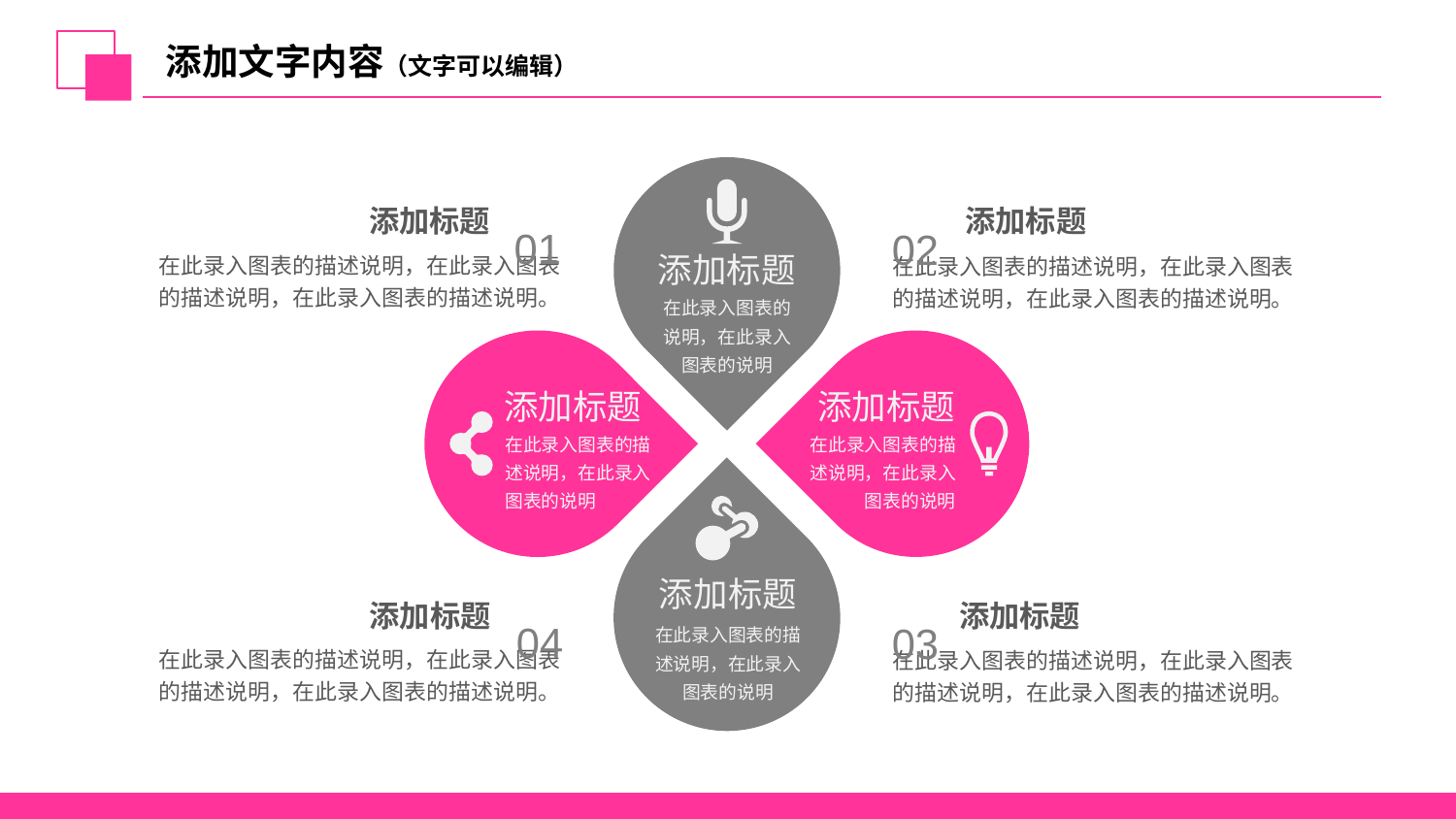

添加文字内容（文字可以编辑）

01
02
添加标题
添加标题
在此录入图表的描述说明，在此录入图表的描述说明，在此录入图表的描述说明。
在此录入图表的描述说明，在此录入图表的描述说明，在此录入图表的描述说明。
添加标题
在此录入图表的说明，在此录入图表的说明

添加标题
添加标题
在此录入图表的描述说明，在此录入图表的说明
在此录入图表的描述说明，在此录入图表的说明

添加标题
04
03
添加标题
添加标题
在此录入图表的描述说明，在此录入图表的说明
在此录入图表的描述说明，在此录入图表的描述说明，在此录入图表的描述说明。
在此录入图表的描述说明，在此录入图表的描述说明，在此录入图表的描述说明。